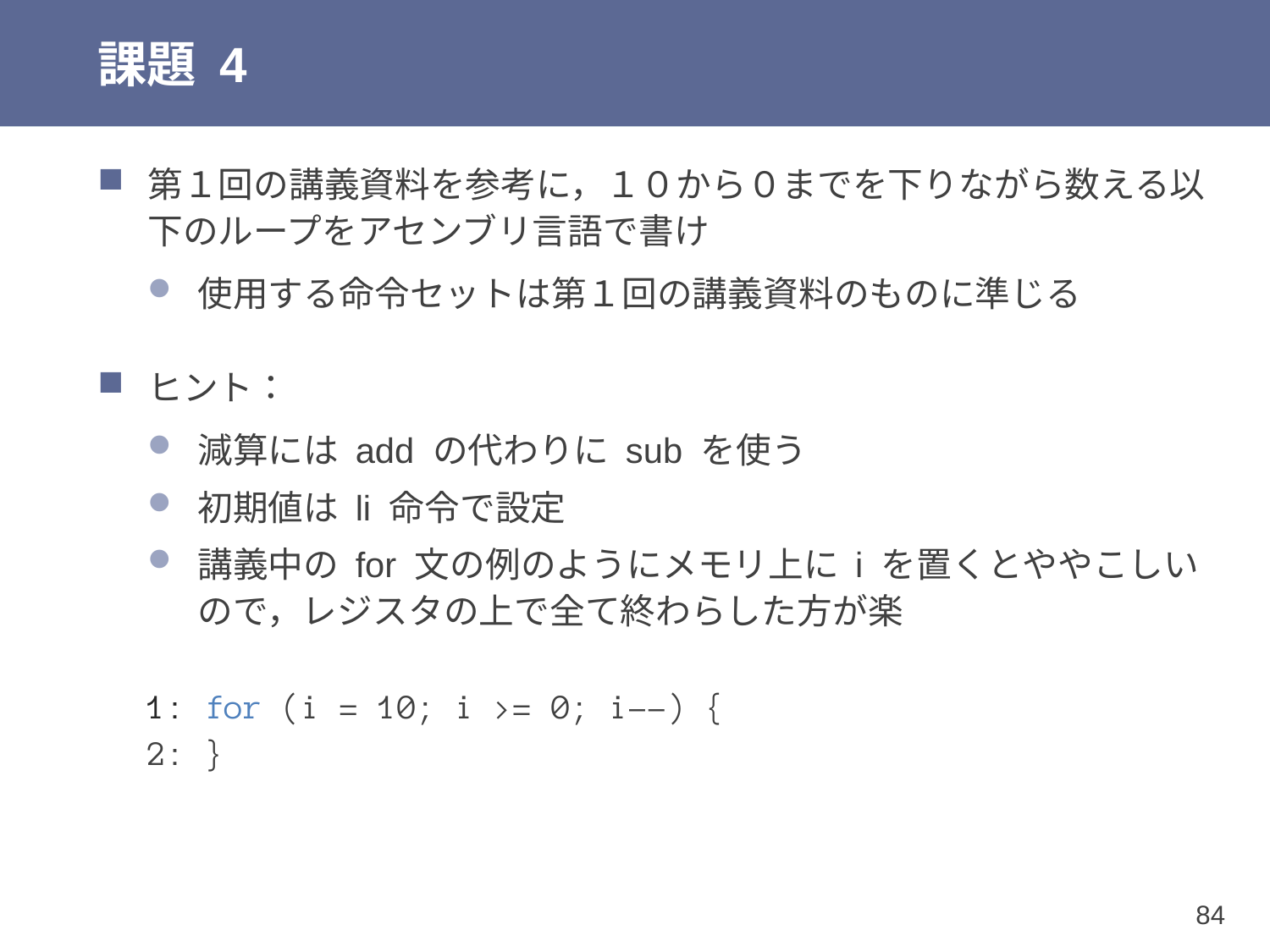

# 課題 4
第１回の講義資料を参考に，１０から０までを下りながら数える以下のループをアセンブリ言語で書け
使用する命令セットは第１回の講義資料のものに準じる
ヒント：
減算には add の代わりに sub を使う
初期値は li 命令で設定
講義中の for 文の例のようにメモリ上に i を置くとややこしいので，レジスタの上で全て終わらした方が楽
1: for (i = 10; i >= 0; i--) {
2: }